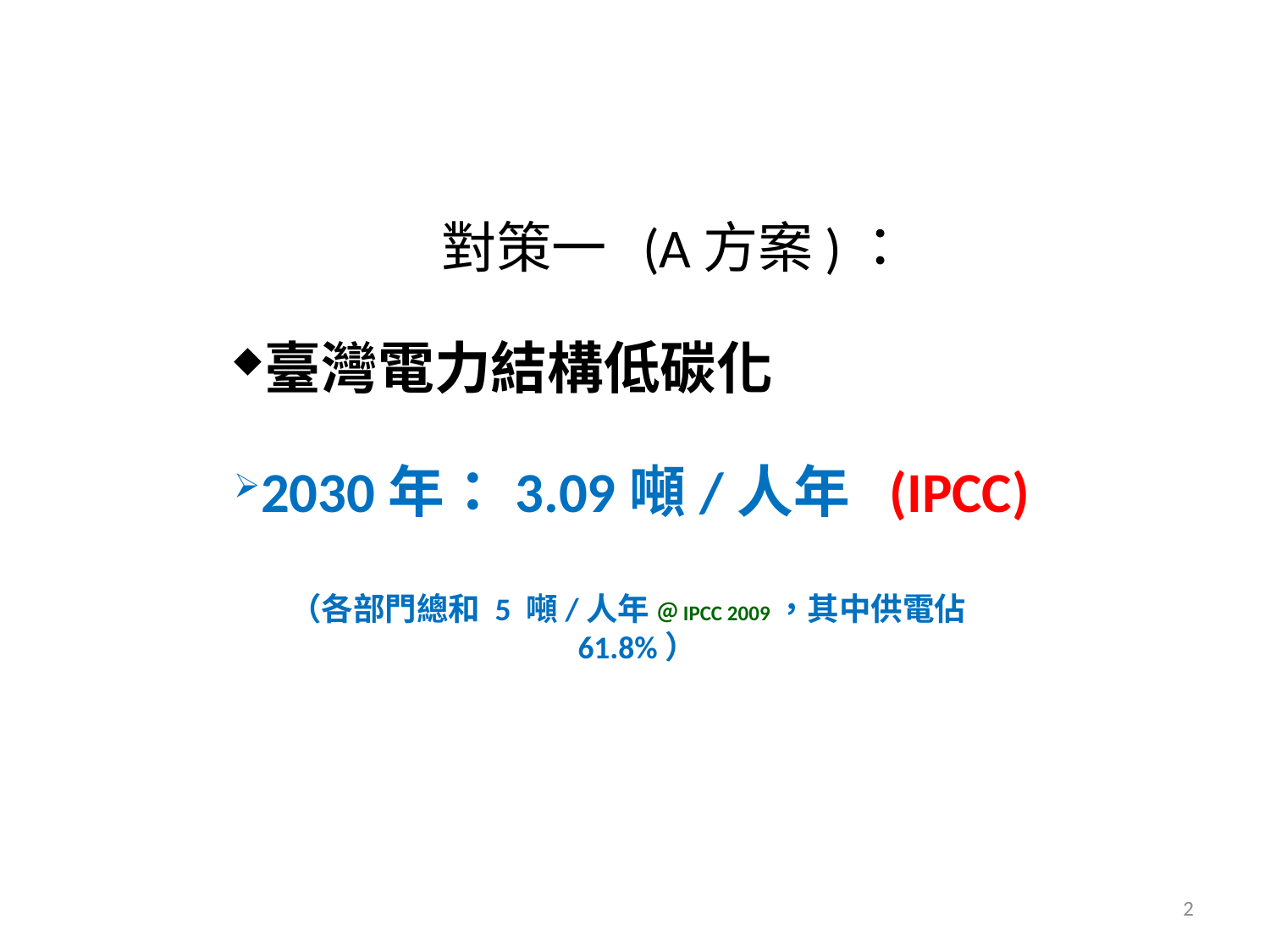

# 對策一  (A方案)：
臺灣電力結構低碳化

2030年：3.09噸/人年  (IPCC)

（各部門總和 5 噸/人年 ＠IPCC 2009，其中供電佔61.8%）

2